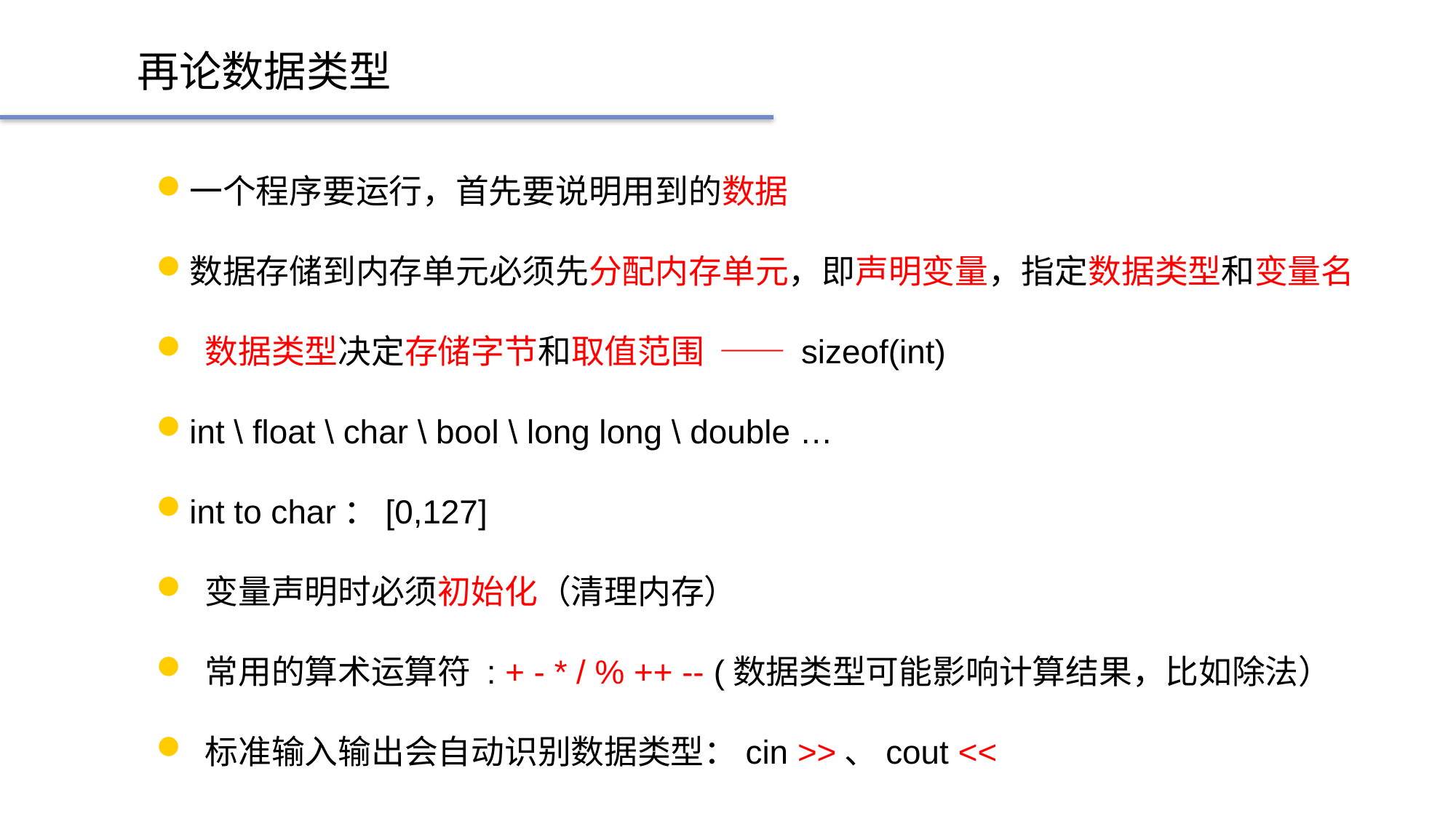

再论数据类型
一个程序要运行，首先要说明用到的数据
数据存储到内存单元必须先分配内存单元，即声明变量，指定数据类型和变量名
 数据类型决定存储字节和取值范围  —— sizeof(int)
int \ float \ char \ bool \ long long \ double …
int to char：[0,127]
 变量声明时必须初始化（清理内存）
 常用的算术运算符 : + - * / % ++ -- (数据类型可能影响计算结果，比如除法）
 标准输入输出会自动识别数据类型：cin >>、cout <<